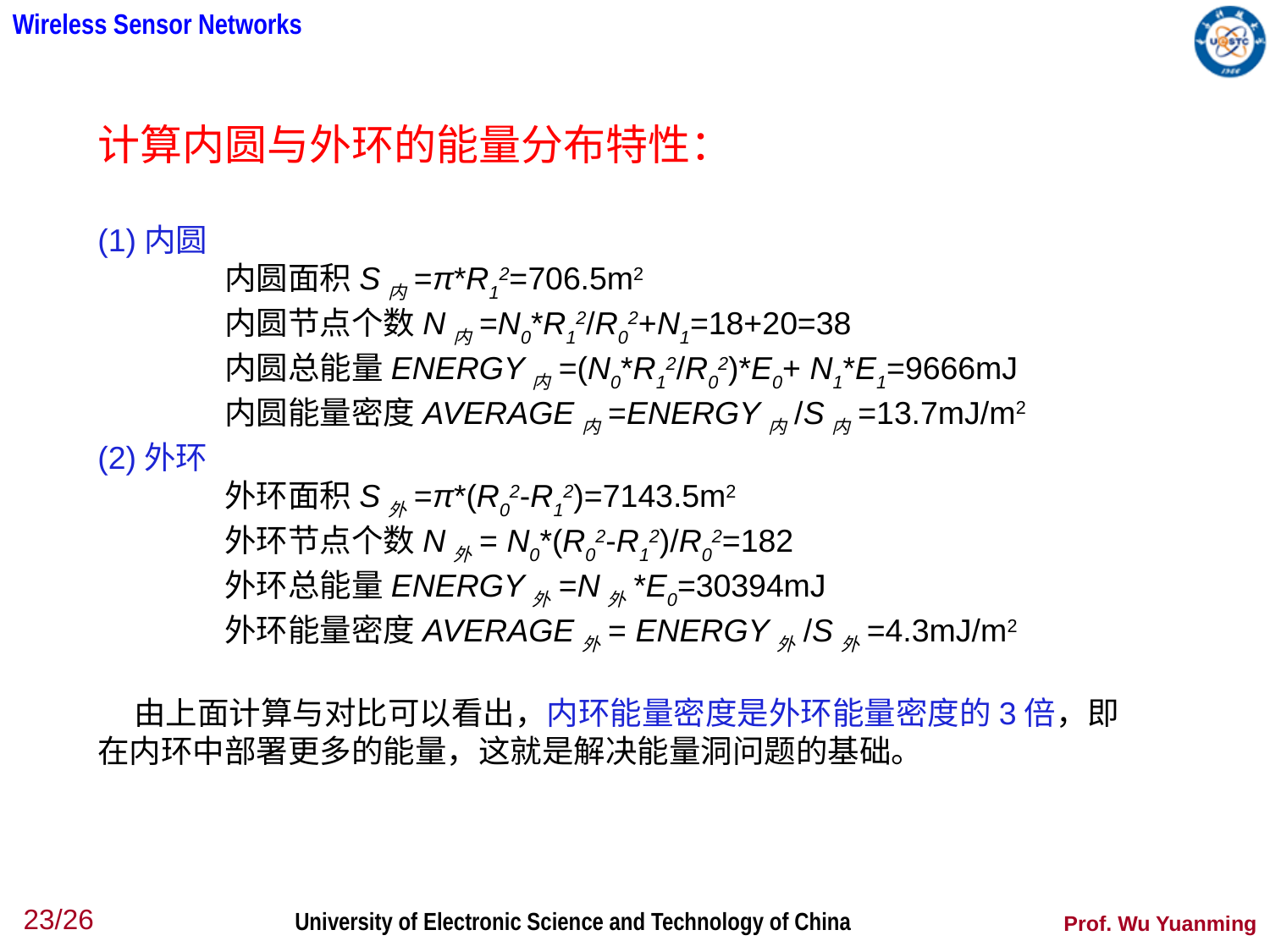

计算内圆与外环的能量分布特性：

(1)内圆
	内圆面积S内=π*R12=706.5m2
	内圆节点个数N内=N0*R12/R02+N1=18+20=38
	内圆总能量ENERGY内=(N0*R12/R02)*E0+ N1*E1=9666mJ
	内圆能量密度AVERAGE内=ENERGY内/S内=13.7mJ/m2
(2)外环
	外环面积S外=π*(R02-R12)=7143.5m2
	外环节点个数N外= N0*(R02-R12)/R02=182
	外环总能量ENERGY外=N外*E0=30394mJ
	外环能量密度AVERAGE外= ENERGY外/S外=4.3mJ/m2

    由上面计算与对比可以看出，内环能量密度是外环能量密度的3倍，即在内环中部署更多的能量，这就是解决能量洞问题的基础。
23/26